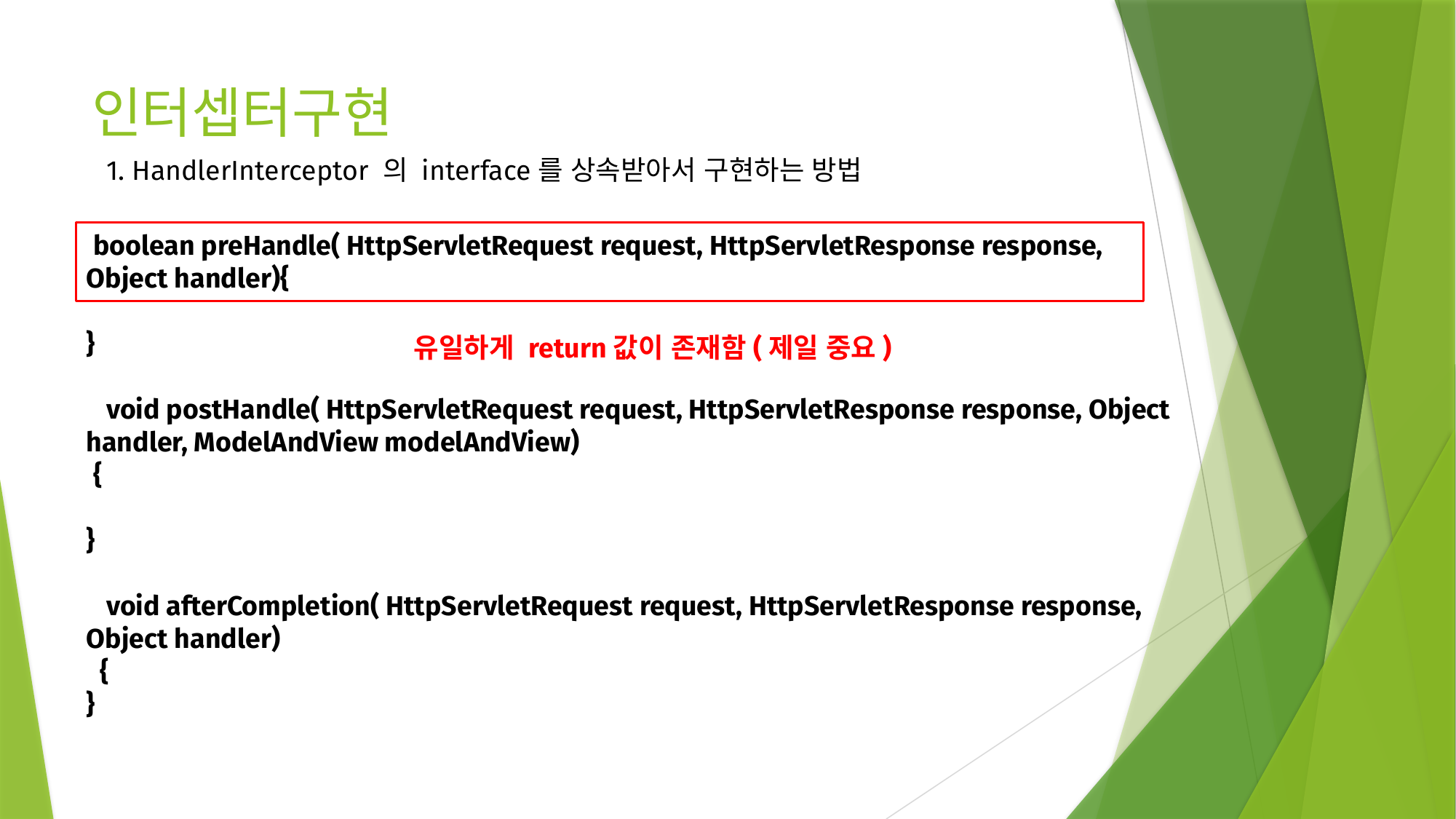

# 인터셉터구현
1. HandlerInterceptor 의 interface를 상속받아서 구현하는 방법
 boolean preHandle( HttpServletRequest request, HttpServletResponse response, Object handler){

}

   void postHandle( HttpServletRequest request, HttpServletResponse response, Object handler, ModelAndView modelAndView)
 {

}

   void afterCompletion( HttpServletRequest request, HttpServletResponse response, Object handler)
  {
}

유일하게 return값이 존재함(제일 중요)